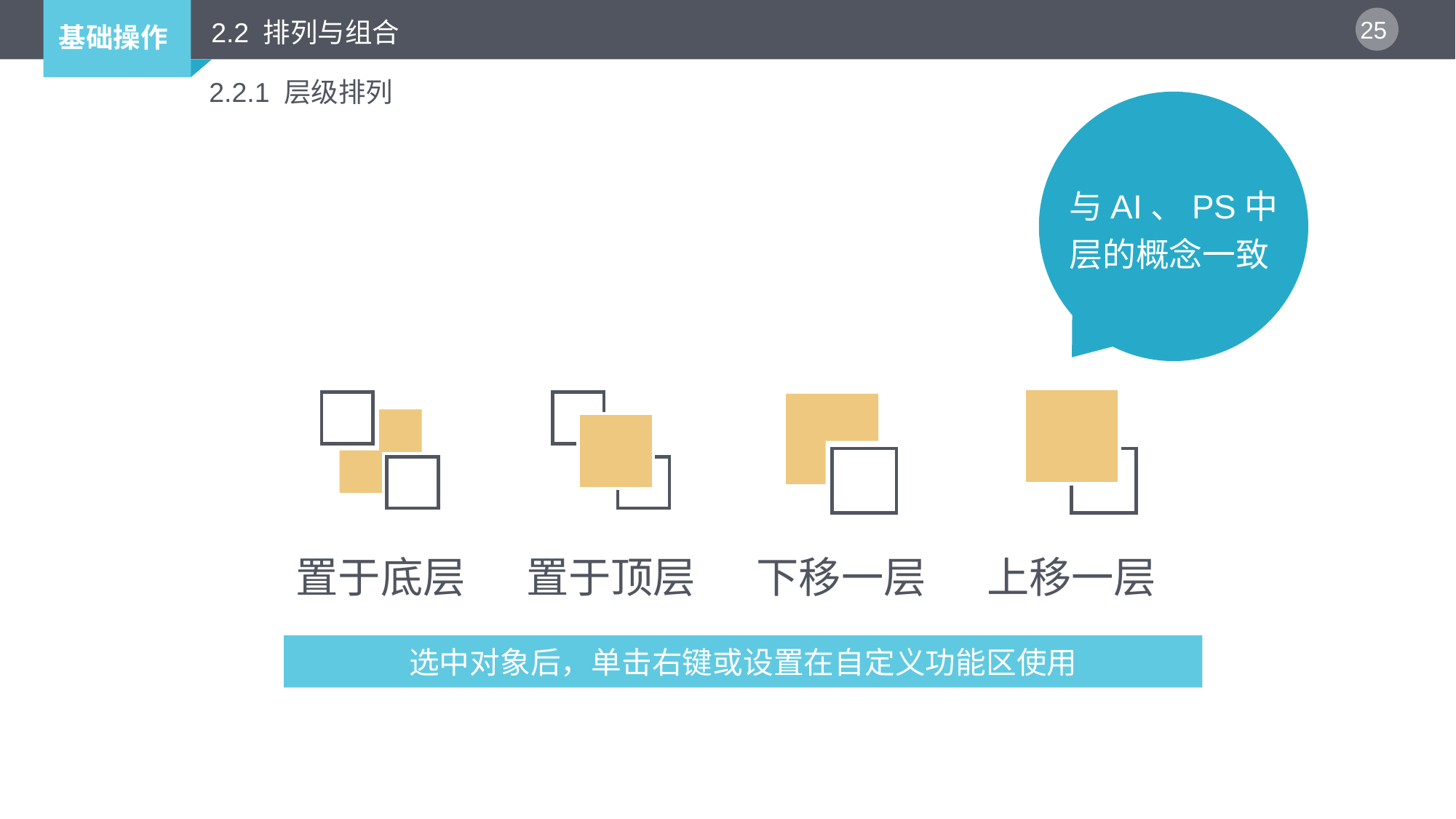

2.2 排列与组合
2.2.1 层级排列

与AI、PS中层的概念一致

置于底层
置于顶层
下移一层
上移一层
选中对象后，单击右键或设置在自定义功能区使用